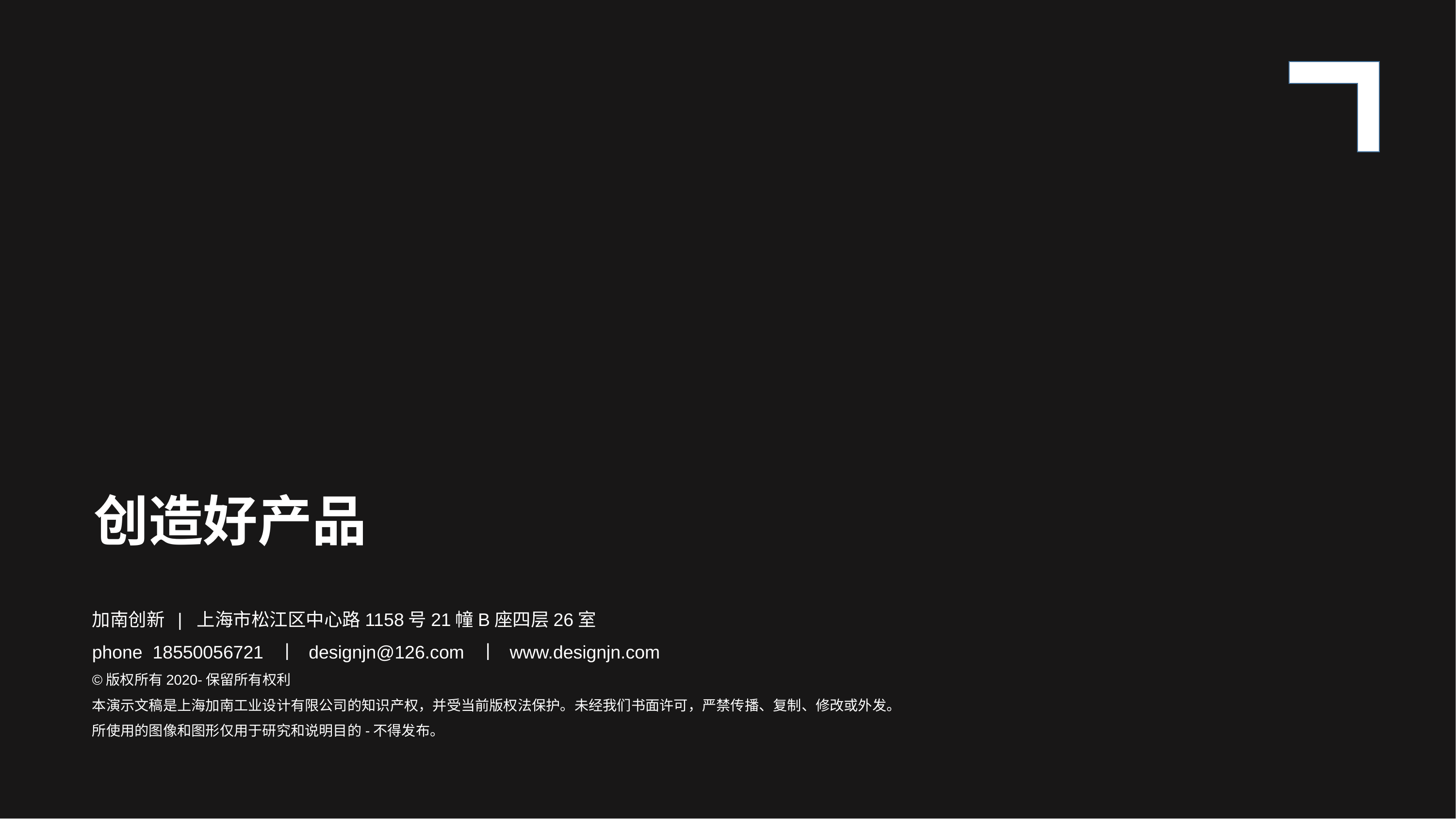

创造好产品
加南创新  |  上海市松江区中心路1158号21幢B座四层26室
phone  18550056721  丨  designjn@126.com  丨  www.designjn.com
©版权所有2020-保留所有权利
本演示文稿是上海加南工业设计有限公司的知识产权，并受当前版权法保护。未经我们书面许可，严禁传播、复制、修改或外发。
所使用的图像和图形仅用于研究和说明目的-不得发布。